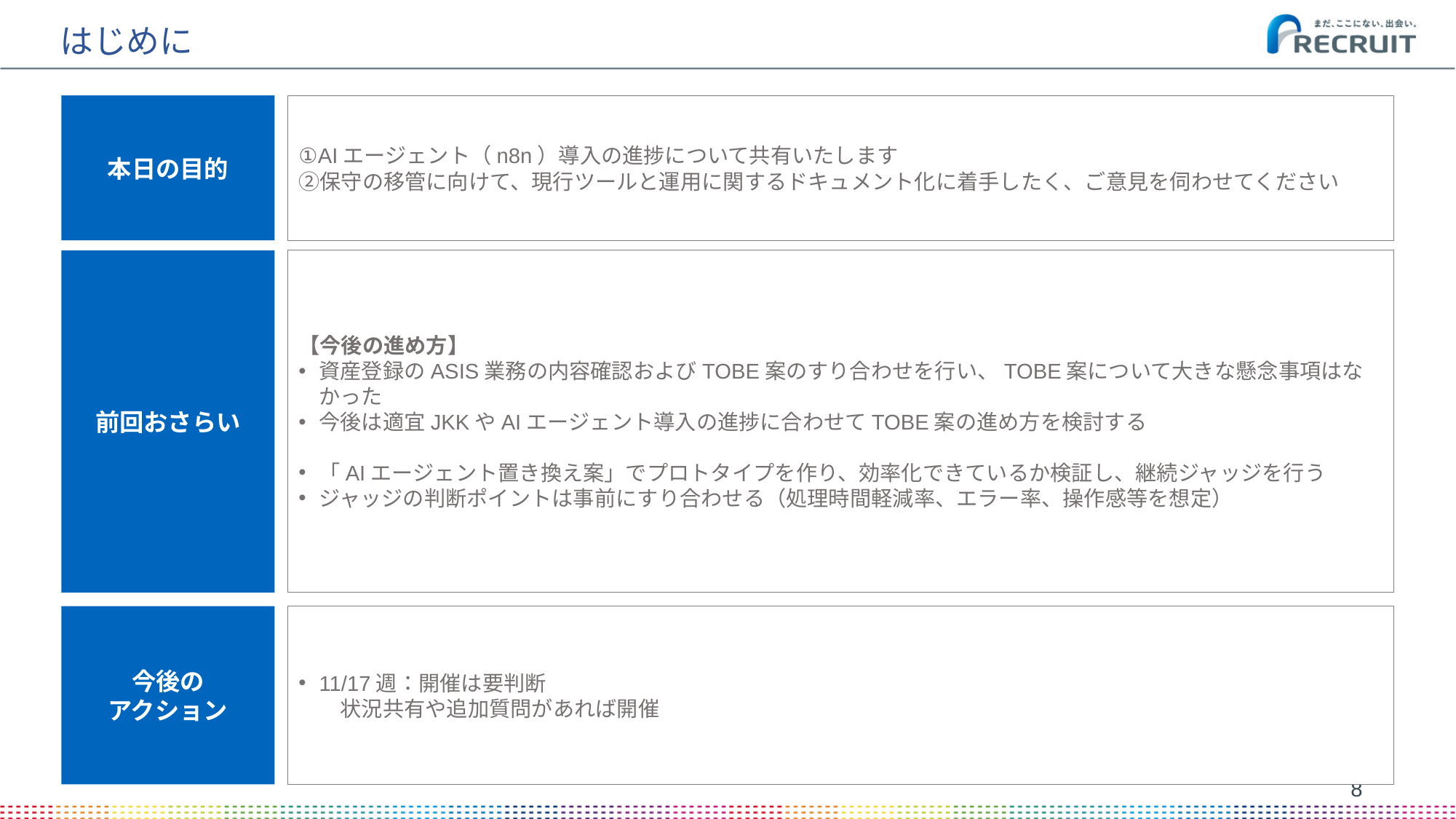

# はじめに

①AIエージェント（n8n）導入の進捗について共有いたします
②保守の移管に向けて、現行ツールと運用に関するドキュメント化に着手したく、ご意見を伺わせてください
本日の目的
【今後の進め方】
資産登録のASIS業務の内容確認およびTOBE案のすり合わせを行い、TOBE案について大きな懸念事項はなかった
今後は適宜JKKやAIエージェント導入の進捗に合わせてTOBE案の進め方を検討する

「AIエージェント置き換え案」でプロトタイプを作り、効率化できているか検証し、継続ジャッジを行う
ジャッジの判断ポイントは事前にすり合わせる（処理時間軽減率、エラー率、操作感等を想定）
前回おさらい
11/17週：開催は要判断
　状況共有や追加質問があれば開催
今後の
アクション
(C) Recruit Co., Ltd. All rights reserved.